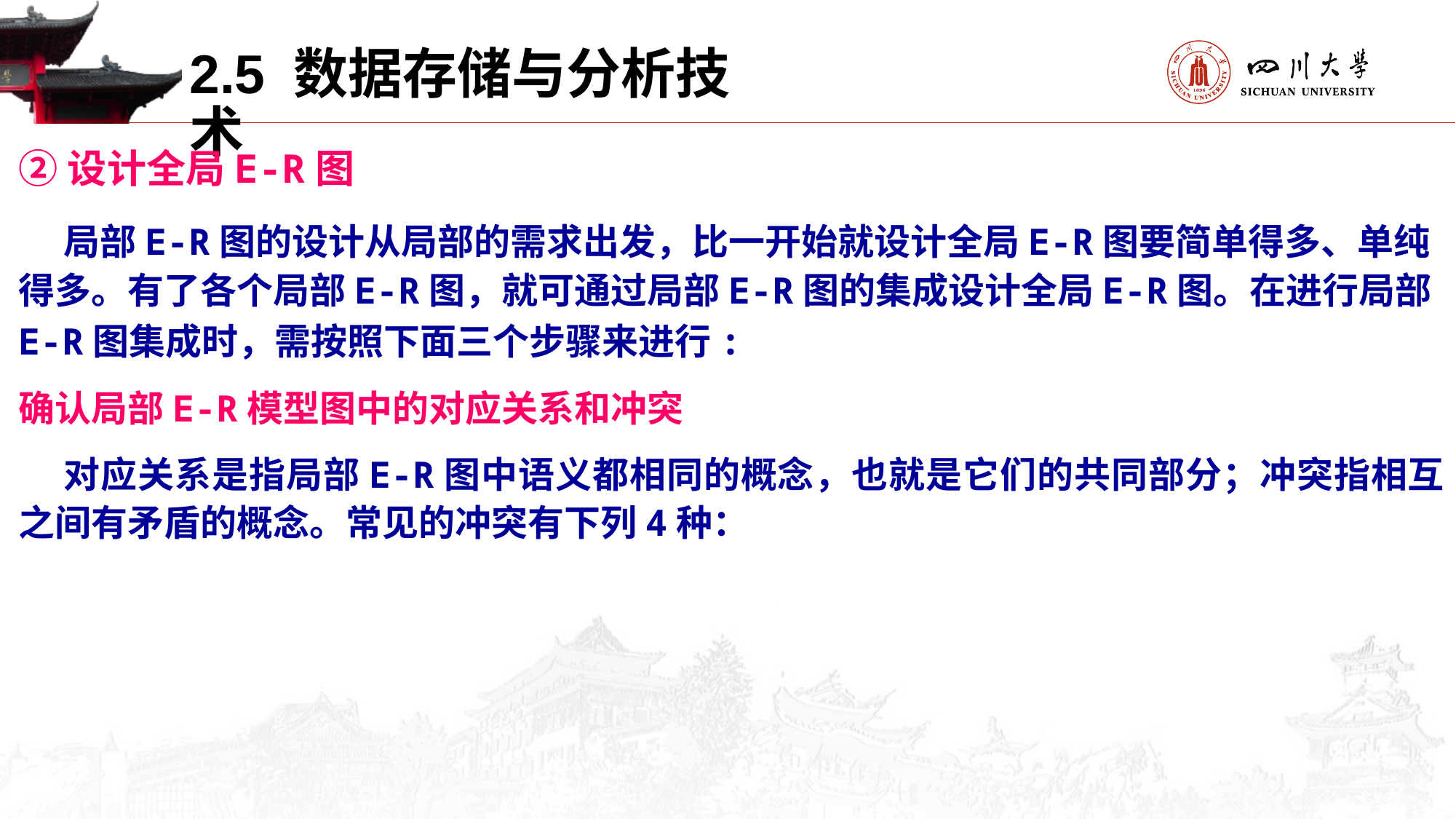

2.5 数据存储与分析技术

②设计全局E-R图
    局部E-R图的设计从局部的需求出发，比一开始就设计全局E-R图要简单得多、单纯得多。有了各个局部E-R图，就可通过局部E-R图的集成设计全局E-R图。在进行局部E-R图集成时，需按照下面三个步骤来进行:
确认局部E-R模型图中的对应关系和冲突
    对应关系是指局部E-R图中语义都相同的概念，也就是它们的共同部分；冲突指相互之间有矛盾的概念。常见的冲突有下列4种：